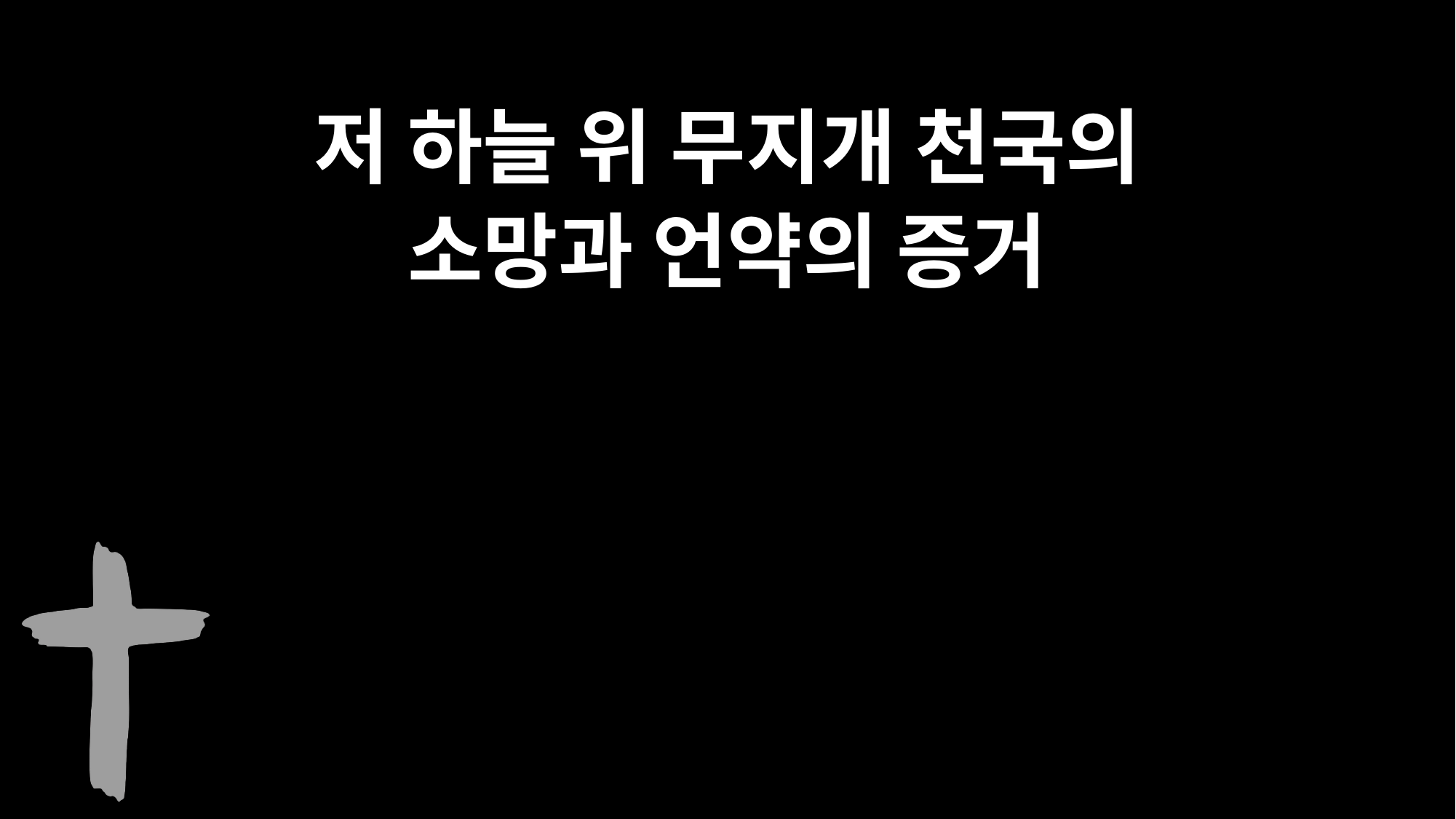

저 하늘 위 무지개 천국의
소망과 언약의 증거